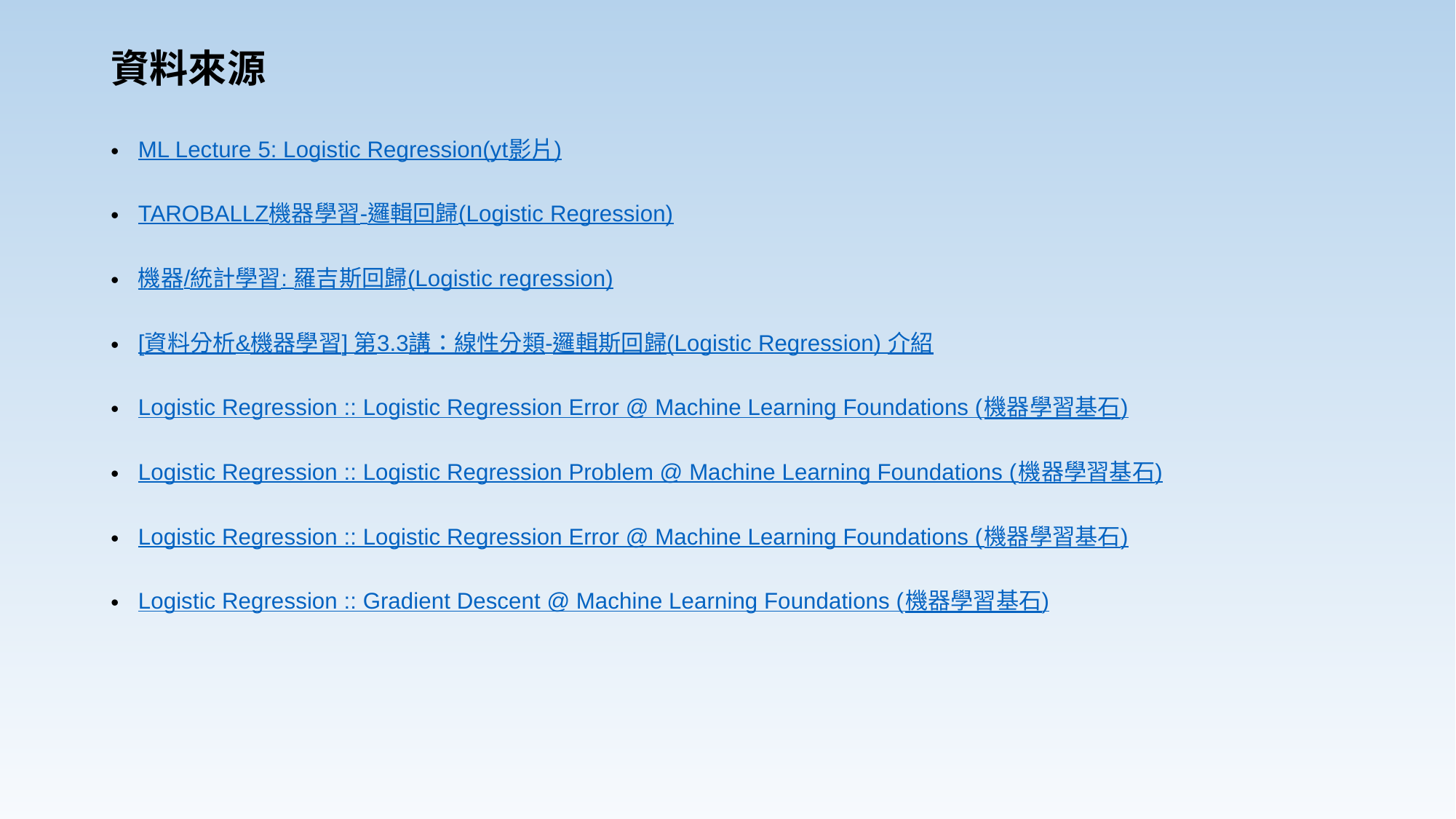

# 資料來源
ML Lecture 5: Logistic Regression(yt影片)
TAROBALLZ機器學習-邏輯回歸(Logistic Regression)
機器/統計學習: 羅吉斯回歸(Logistic regression)
[資料分析&機器學習] 第3.3講：線性分類-邏輯斯回歸(Logistic Regression) 介紹
Logistic Regression :: Logistic Regression Error @ Machine Learning Foundations (機器學習基石)
Logistic Regression :: Logistic Regression Problem @ Machine Learning Foundations (機器學習基石)
Logistic Regression :: Logistic Regression Error @ Machine Learning Foundations (機器學習基石)
Logistic Regression :: Gradient Descent @ Machine Learning Foundations (機器學習基石)